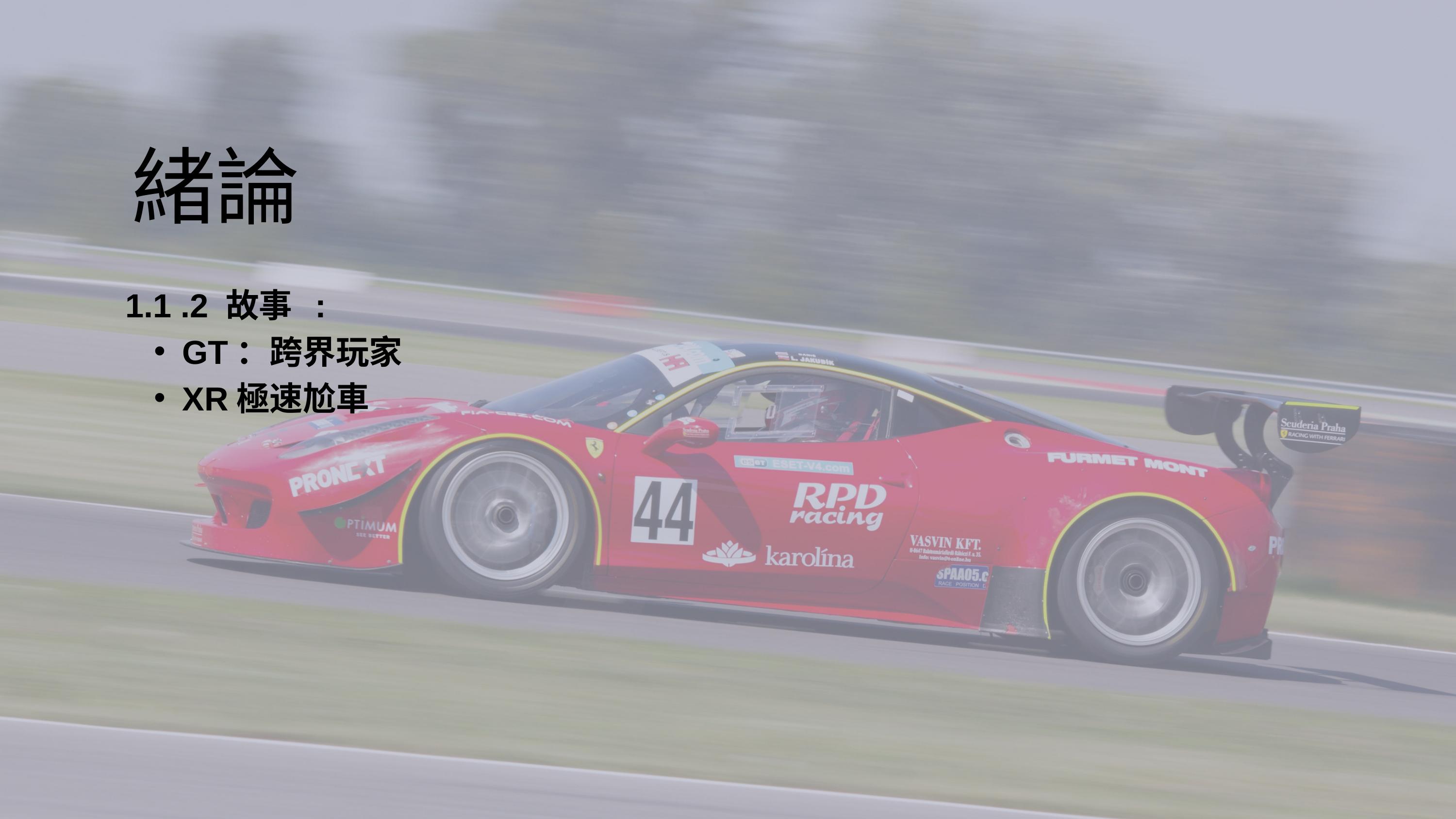

緒論

1.1 .2 故事  :
GT：跨界玩家
XR極速尬車